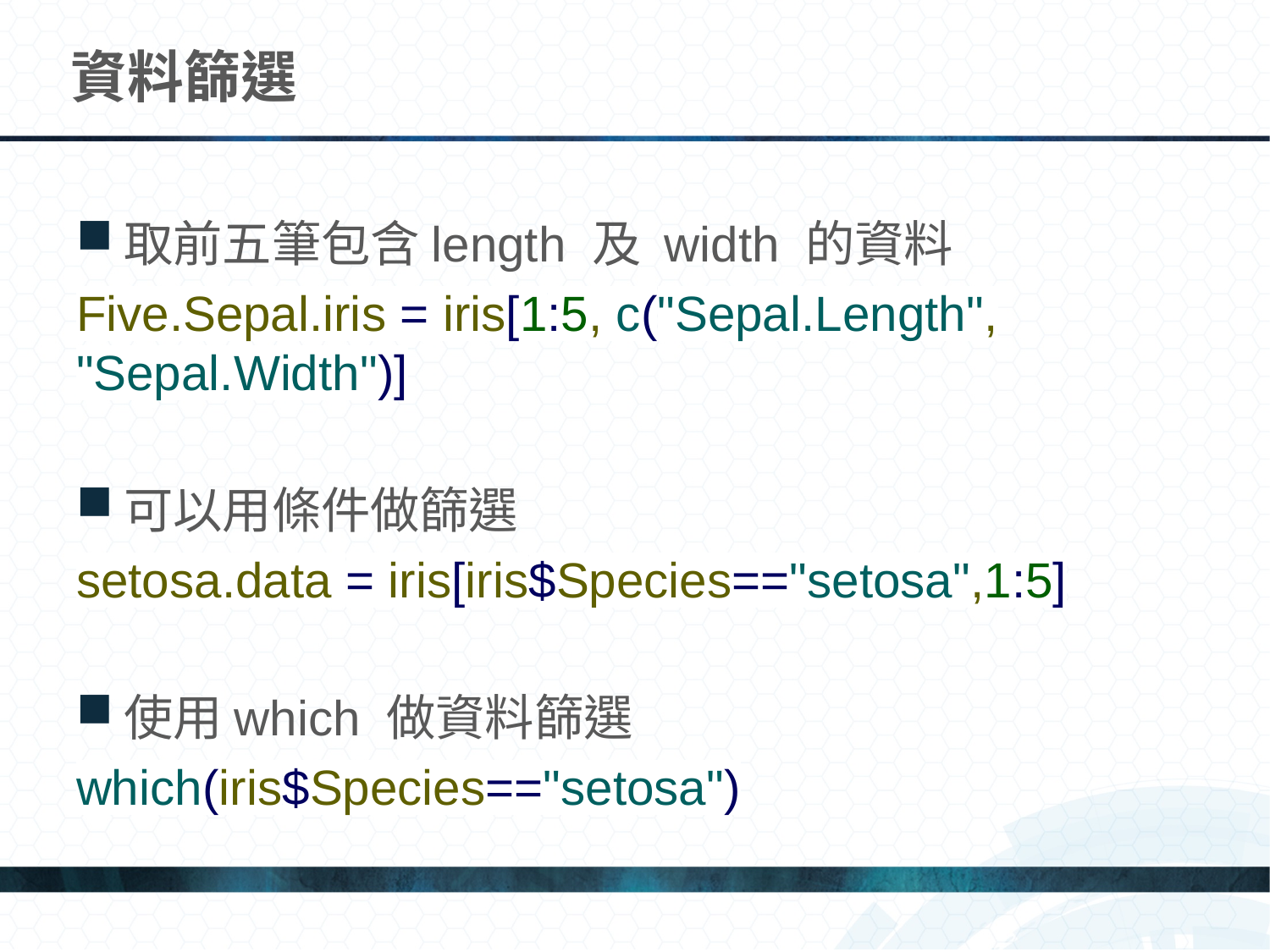

# 資料篩選
取前五筆包含length 及 width 的資料
Five.Sepal.iris = iris[1:5, c("Sepal.Length", "Sepal.Width")]

可以用條件做篩選
setosa.data = iris[iris$Species=="setosa",1:5]

使用which 做資料篩選
which(iris$Species=="setosa")